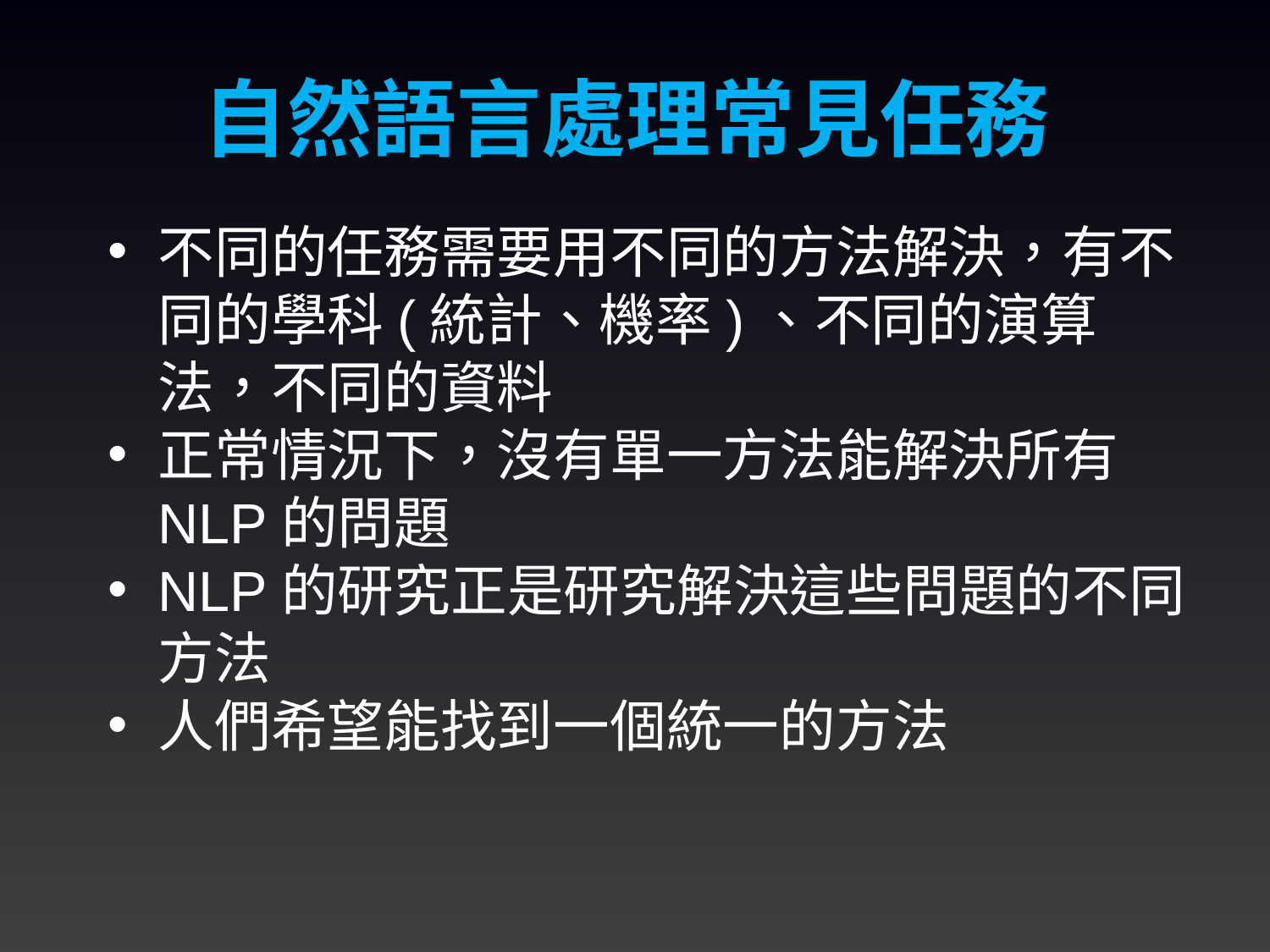

自然語言處理常見任務
不同的任務需要用不同的方法解決，有不同的學科(統計、機率)、不同的演算法，不同的資料
正常情況下，沒有單一方法能解決所有NLP的問題
NLP的研究正是研究解決這些問題的不同方法
人們希望能找到一個統一的方法